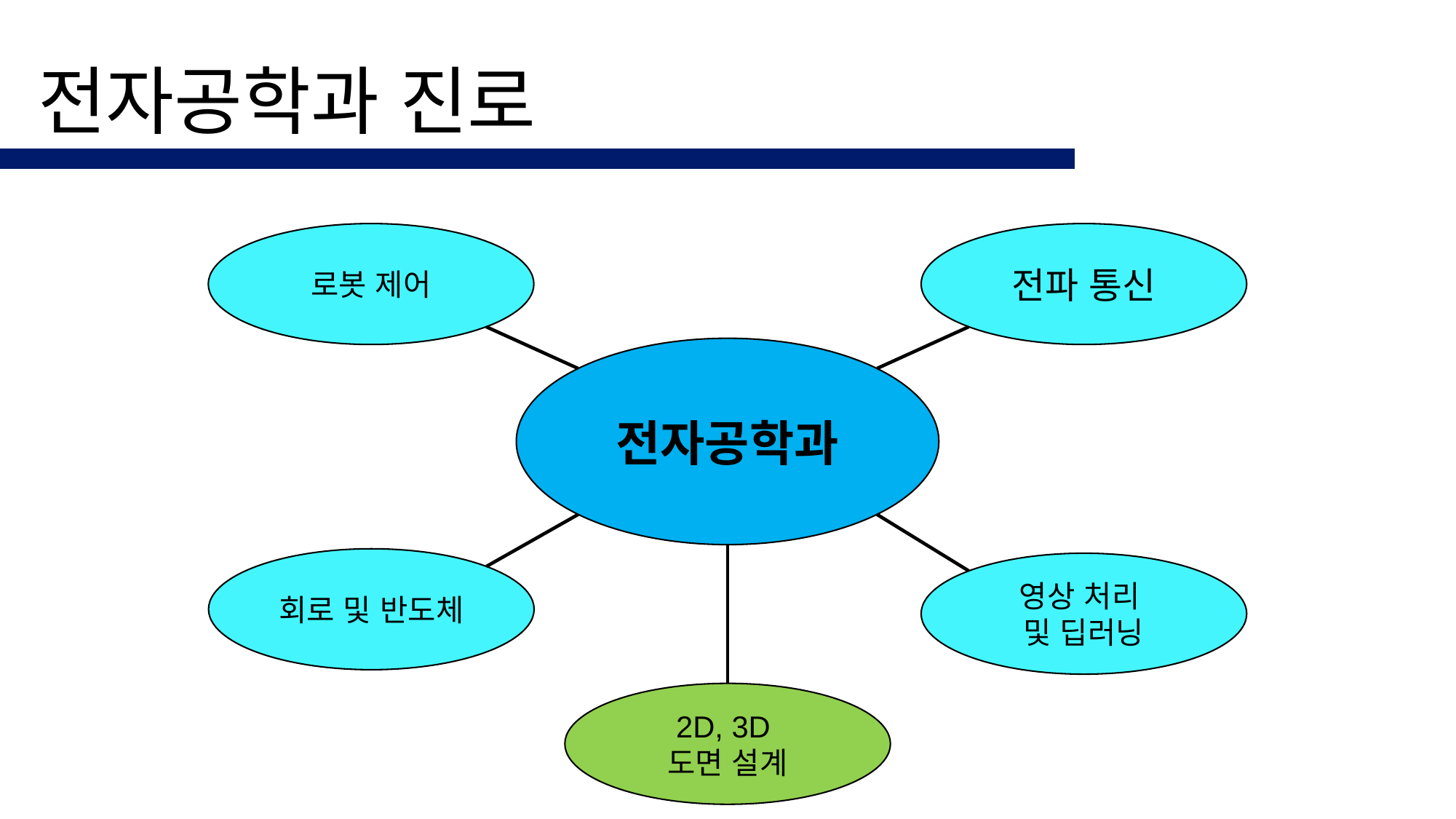

# 전자공학과 진로

전파 통신
로봇 제어
전자공학과
회로 및 반도체
영상 처리
및 딥러닝
2D, 3D
도면 설계